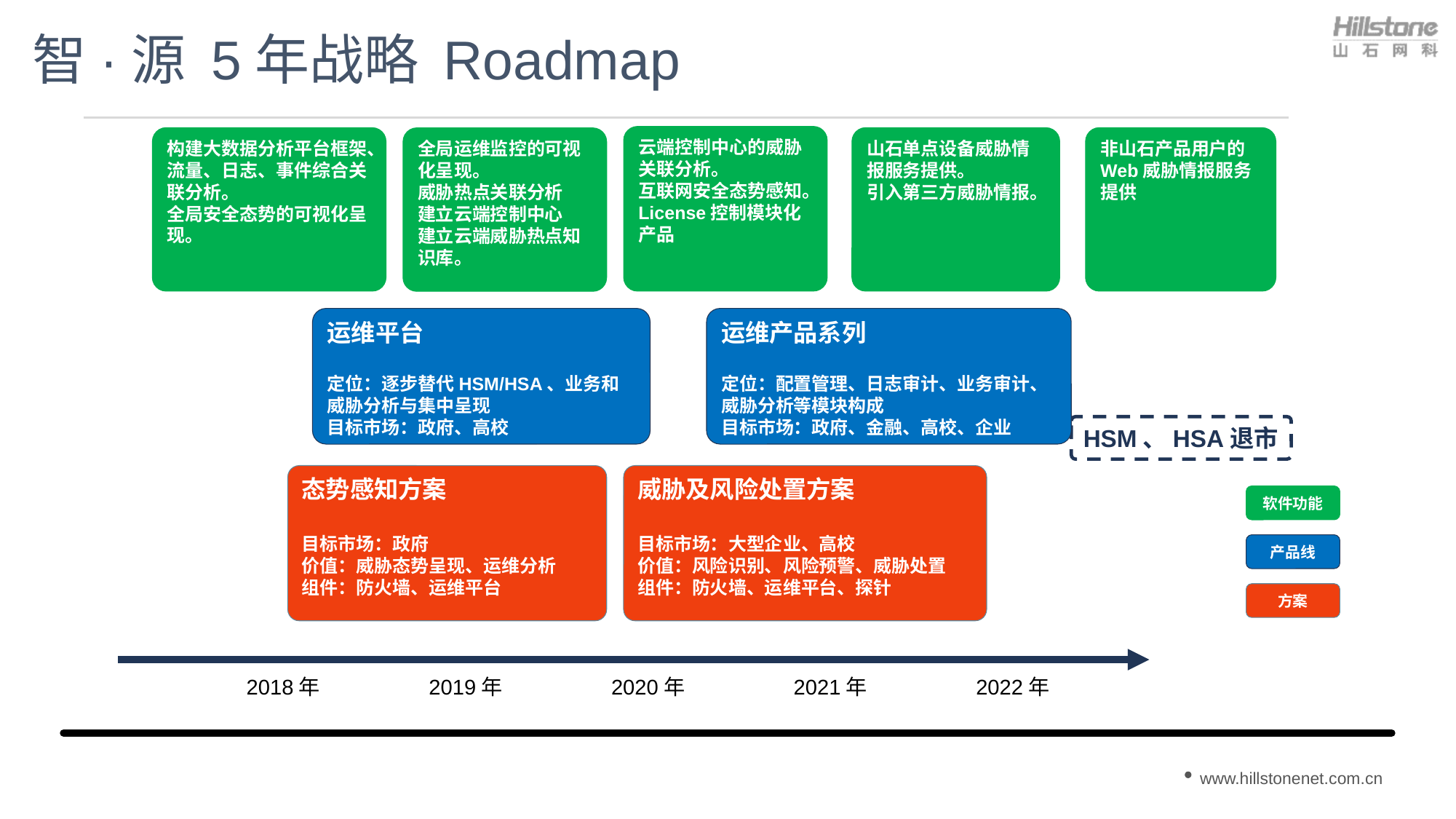

# 智·源 5年战略 Roadmap
云端控制中心的威胁关联分析。
互联网安全态势感知。
License控制模块化产品
构建大数据分析平台框架、流量、日志、事件综合关联分析。
全局安全态势的可视化呈现。
山石单点设备威胁情报服务提供。
引入第三方威胁情报。

非山石产品用户的Web威胁情报服务提供
全局运维监控的可视化呈现。
威胁热点关联分析
建立云端控制中心
建立云端威胁热点知识库。

运维平台

定位：逐步替代HSM/HSA、业务和威胁分析与集中呈现
目标市场：政府、高校
运维产品系列

定位：配置管理、日志审计、业务审计、威胁分析等模块构成
目标市场：政府、金融、高校、企业
HSM、HSA退市
态势感知方案

目标市场：政府
价值：威胁态势呈现、运维分析
组件：防火墙、运维平台
威胁及风险处置方案

目标市场：大型企业、高校
价值：风险识别、风险预警、威胁处置
组件：防火墙、运维平台、探针
软件功能
产品线
方案
2018年
2019年
2020年
2021年
2022年